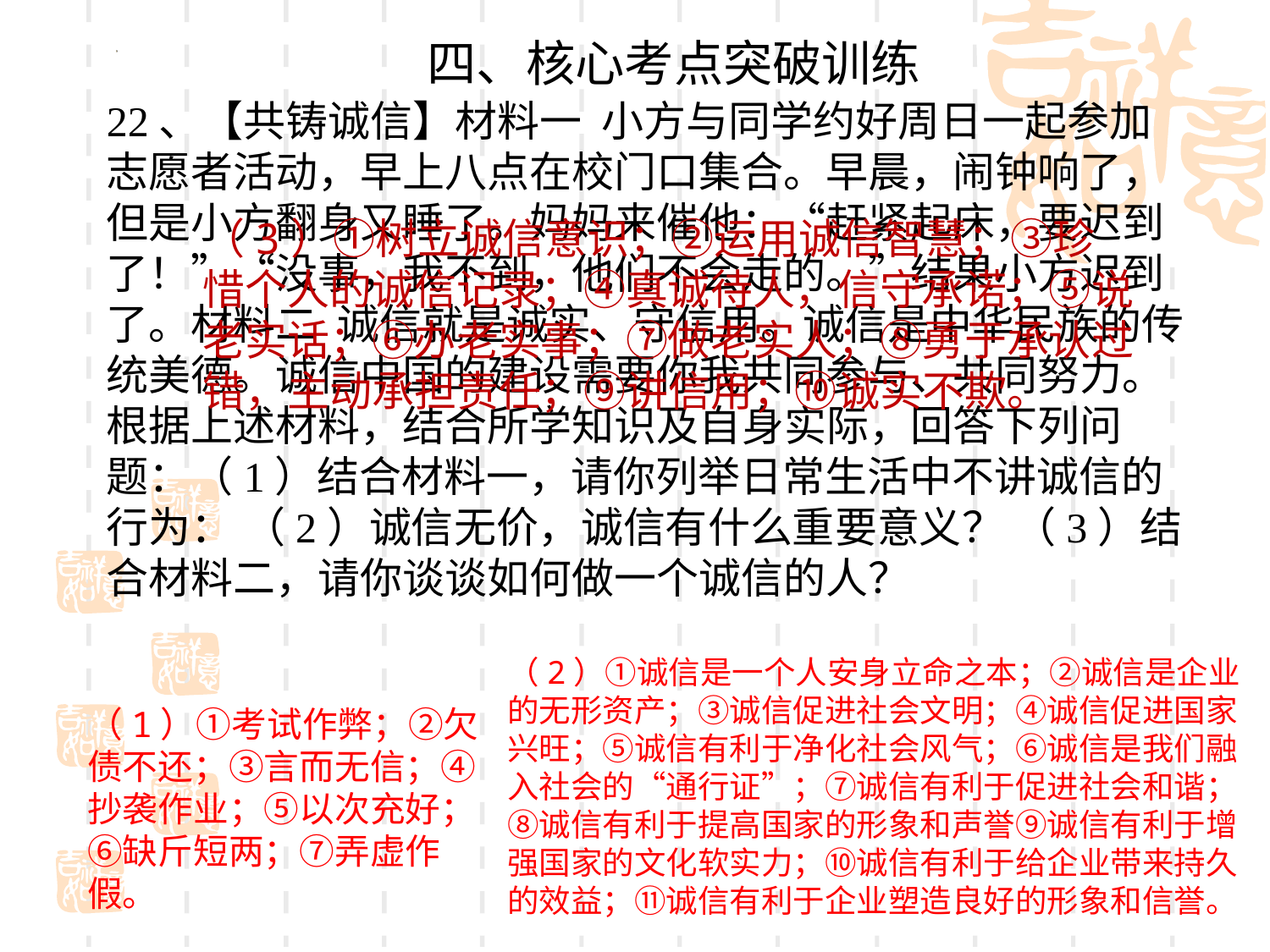

四、核心考点突破训练
22、【共铸诚信】材料一  小方与同学约好周日一起参加志愿者活动，早上八点在校门口集合。早晨，闹钟响了，但是小方翻身又睡了。妈妈来催他：“赶紧起床，要迟到了！”“没事，我不到，他们不会走的。”结果小方迟到了。材料二  诚信就是诚实、守信用。诚信是中华民族的传统美德。诚信中国的建设需要你我共同参与、共同努力。根据上述材料，结合所学知识及自身实际，回答下列问题：（1）结合材料一，请你列举日常生活中不讲诚信的行为： （2）诚信无价，诚信有什么重要意义？ （3）结合材料二，请你谈谈如何做一个诚信的人？

（3）①树立诚信意识；②运用诚信智慧；③珍惜个人的诚信记录；④真诚待人，信守承诺；⑤说老实话；⑥办老实事；⑦做老实人；⑧勇于承认过错，主动承担责任；⑨讲信用；⑩诚实不欺。
（2）①诚信是一个人安身立命之本；②诚信是企业的无形资产；③诚信促进社会文明；④诚信促进国家兴旺；⑤诚信有利于净化社会风气；⑥诚信是我们融入社会的“通行证”；⑦诚信有利于促进社会和谐；⑧诚信有利于提高国家的形象和声誉⑨诚信有利于增强国家的文化软实力；⑩诚信有利于给企业带来持久的效益；⑪诚信有利于企业塑造良好的形象和信誉。
（1）①考试作弊；②欠债不还；③言而无信；④抄袭作业；⑤以次充好；⑥缺斤短两；⑦弄虚作假。